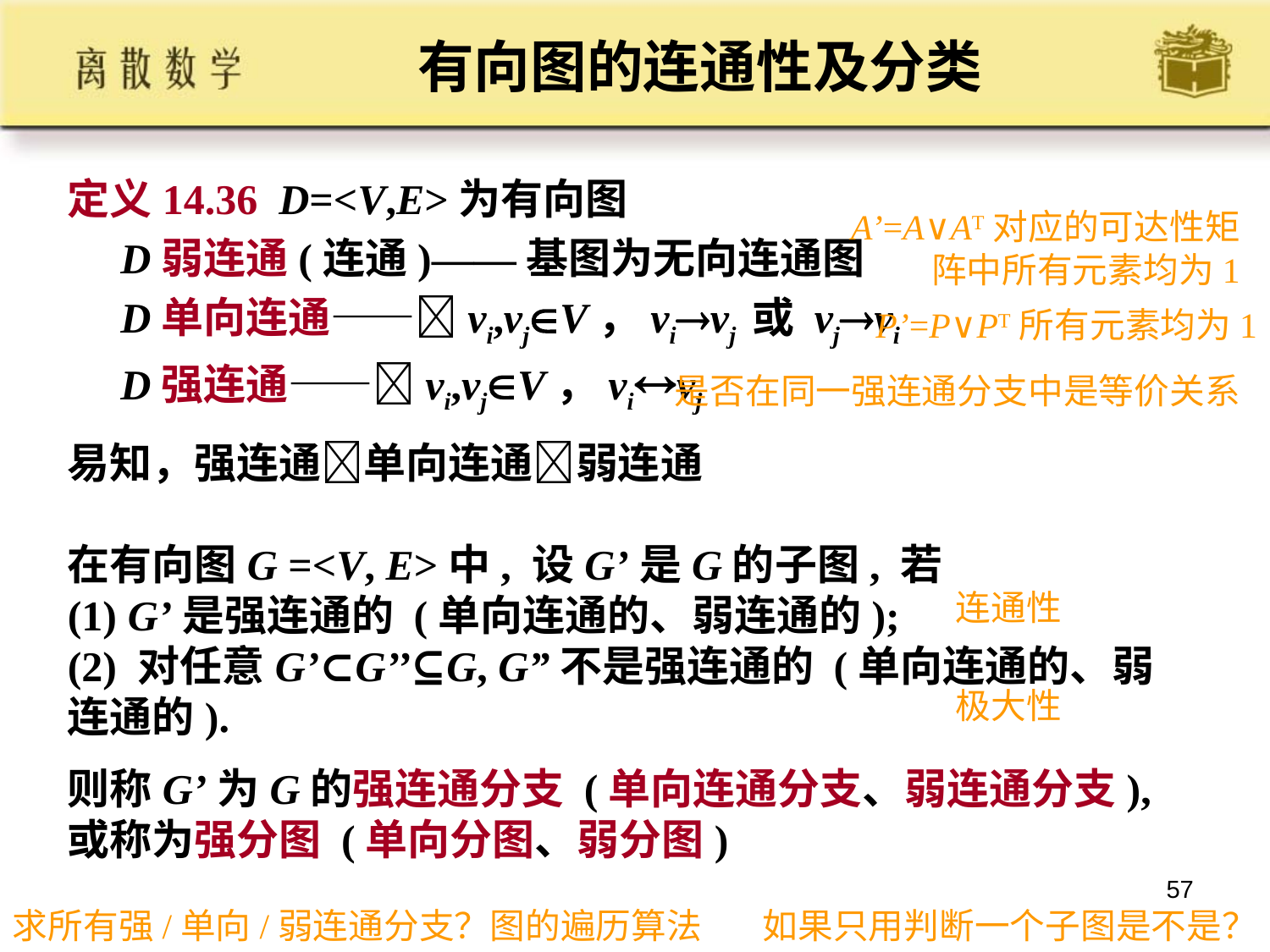

易考：
（结合图的表示）
有向图连通类型的判定
求连通分量
# 有向图的连通性及分类
定义14.36  D=<V,E>为有向图
     D弱连通(连通)——基图为无向连通图
     D单向连通——∀vi,vj∈V，vi→vj 或 vj→vi
     D强连通——∀vi,vj∈V，vi↔vj
易知，强连通⇒单向连通⇒弱连通
在有向图G =<V, E>中, 设G’是G的子图, 若
(1) G’是强连通的 (单向连通的、弱连通的);
(2) 对任意G’⊂G’’⊆G, G”不是强连通的 (单向连通的、弱连通的).
则称G’为G的强连通分支 (单向连通分支、弱连通分支), 或称为强分图 (单向分图、弱分图)
A’=A∨AT对应的可达性矩阵中所有元素均为1
P’=P∨PT所有元素均为1
是否在同一强连通分支中是等价关系
连通性
极大性
57
求所有强/单向/弱连通分支？图的遍历算法
如果只用判断一个子图是不是？